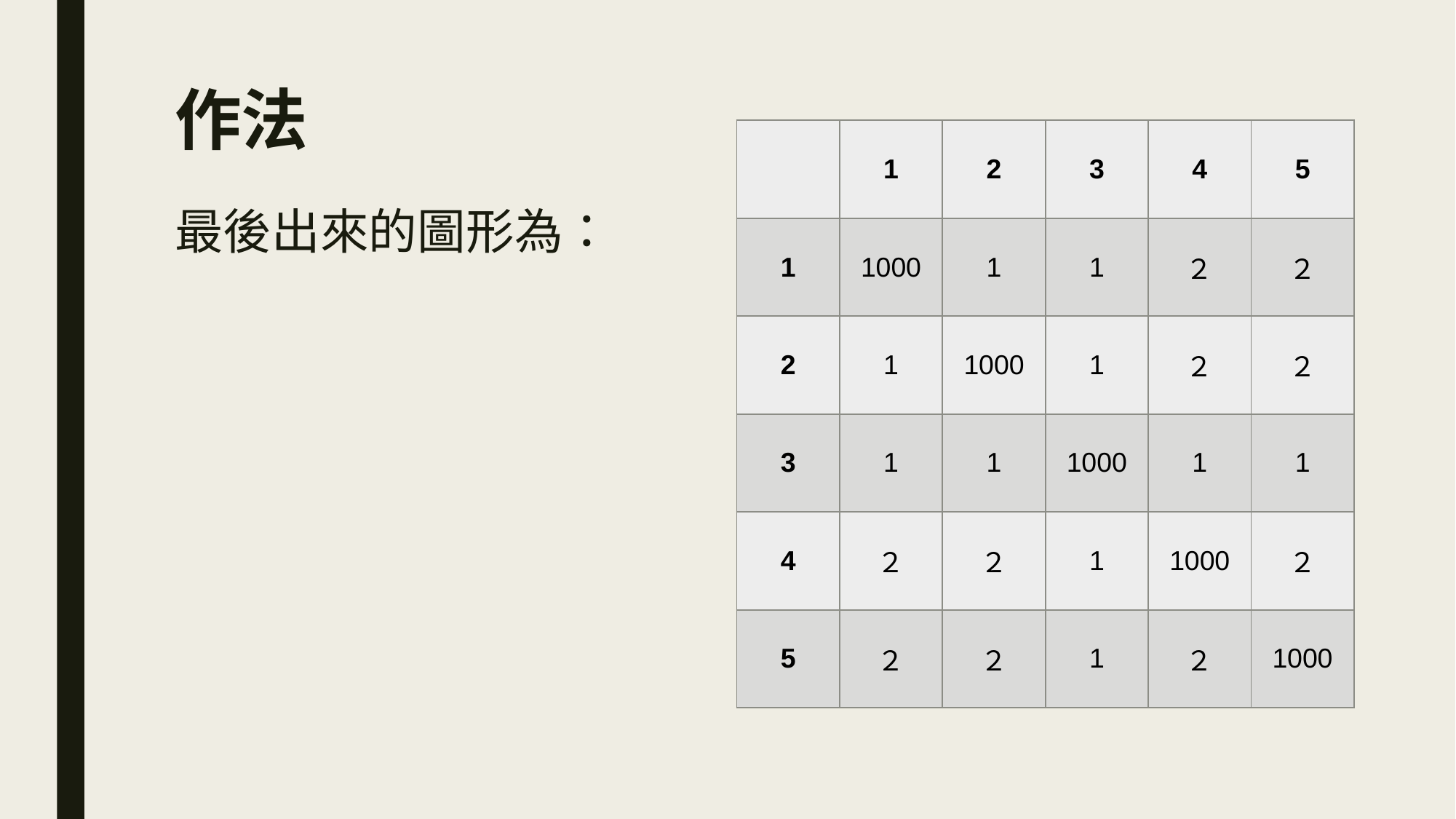

# 作法
|  | 1 | 2 | 3 | 4 | 5 |
| --- | --- | --- | --- | --- | --- |
| 1 | 1000 | 1 | 1 | ２ | ２ |
| 2 | 1 | 1000 | 1 | ２ | ２ |
| 3 | 1 | 1 | 1000 | 1 | 1 |
| 4 | ２ | ２ | 1 | 1000 | ２ |
| 5 | ２ | ２ | 1 | ２ | 1000 |
最後出來的圖形為：